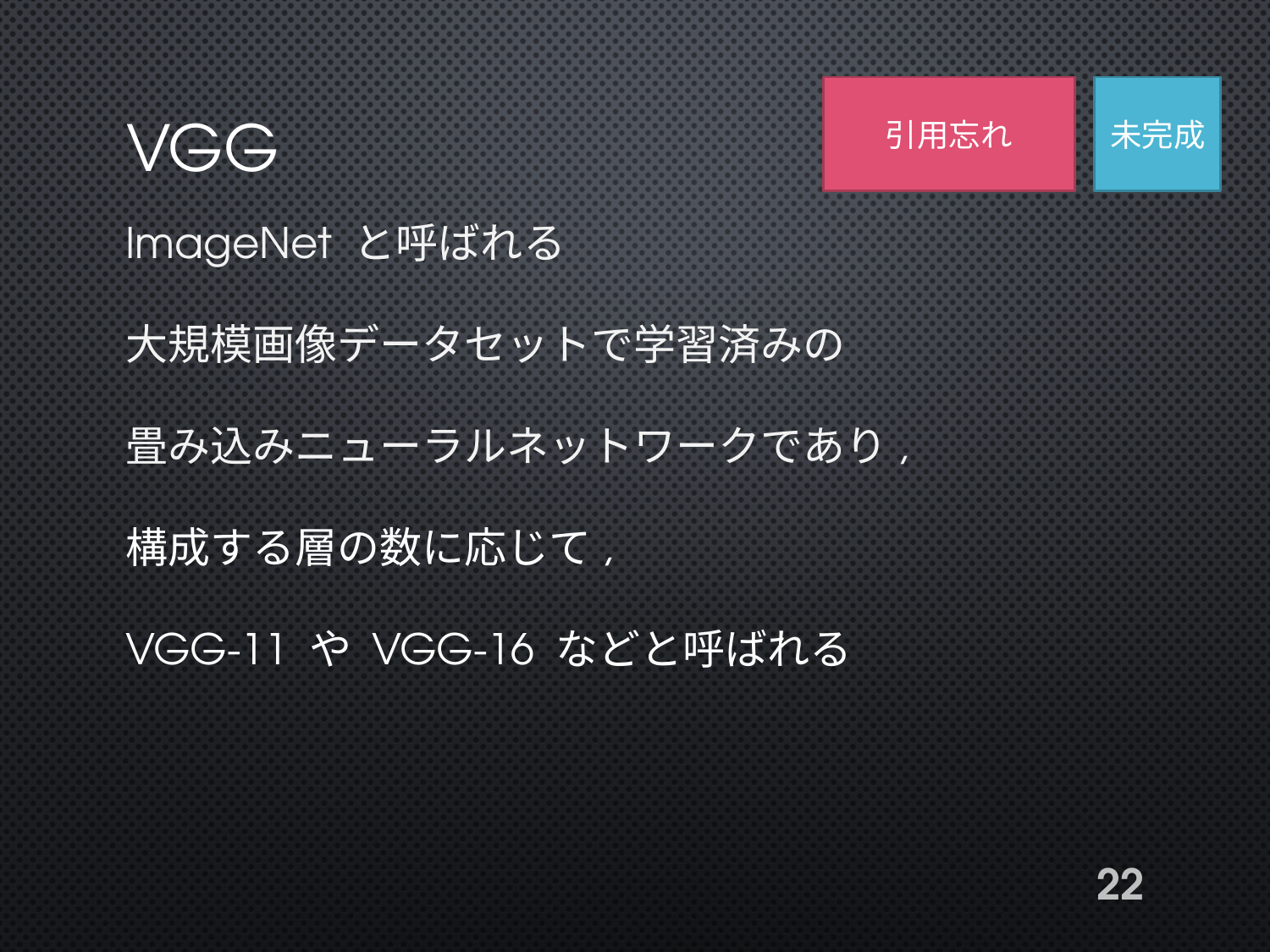

引用忘れ
未完成
# VGG
ImageNet と呼ばれる

大規模画像データセットで学習済みの

畳み込みニューラルネットワークであり,

構成する層の数に応じて,

VGG-11 や VGG-16 などと呼ばれる

22